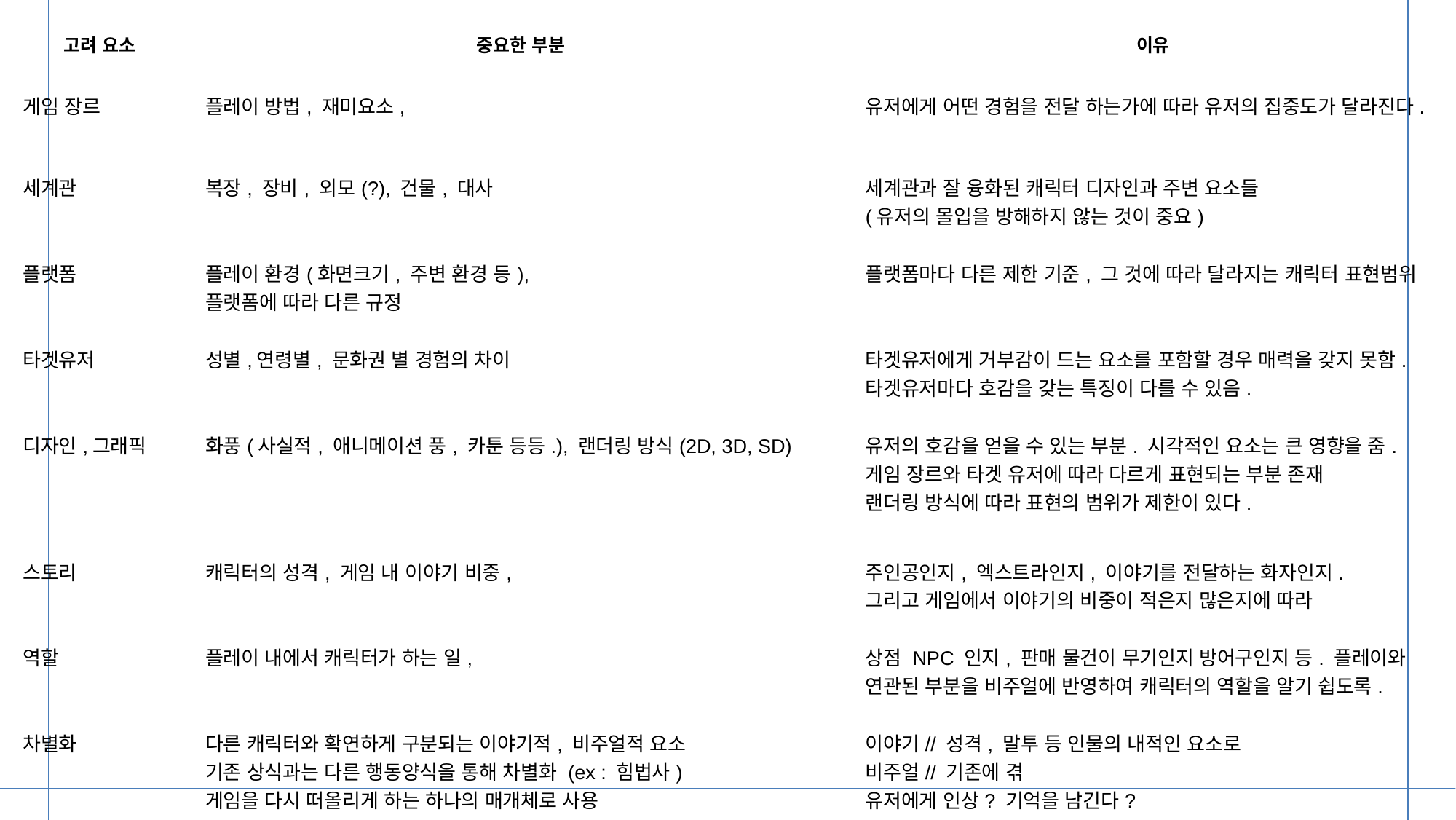

| 고려 요소 | 중요한 부분 | 이유 |
| --- | --- | --- |
| 게임 장르 | 플레이 방법, 재미요소, | 유저에게 어떤 경험을 전달 하는가에 따라 유저의 집중도가 달라진다. |
| 세계관 | 복장, 장비, 외모(?), 건물, 대사 | 세계관과 잘 융화된 캐릭터 디자인과 주변 요소들 (유저의 몰입을 방해하지 않는 것이 중요) |
| 플랫폼 | 플레이 환경(화면크기, 주변 환경 등), 플랫폼에 따라 다른 규정 | 플랫폼마다 다른 제한 기준, 그 것에 따라 달라지는 캐릭터 표현범위 |
| 타겟유저 | 성별,연령별, 문화권 별 경험의 차이 | 타겟유저에게 거부감이 드는 요소를 포함할 경우 매력을 갖지 못함. 타겟유저마다 호감을 갖는 특징이 다를 수 있음. |
| 디자인,그래픽 | 화풍(사실적, 애니메이션 풍, 카툰 등등.), 랜더링 방식(2D, 3D, SD) | 유저의 호감을 얻을 수 있는 부분. 시각적인 요소는 큰 영향을 줌. 게임 장르와 타겟 유저에 따라 다르게 표현되는 부분 존재 랜더링 방식에 따라 표현의 범위가 제한이 있다. |
| 스토리 | 캐릭터의 성격, 게임 내 이야기 비중, | 주인공인지, 엑스트라인지, 이야기를 전달하는 화자인지. 그리고 게임에서 이야기의 비중이 적은지 많은지에 따라 |
| 역할 | 플레이 내에서 캐릭터가 하는 일, | 상점 NPC 인지, 판매 물건이 무기인지 방어구인지 등. 플레이와 연관된 부분을 비주얼에 반영하여 캐릭터의 역할을 알기 쉽도록. |
| 차별화 | 다른 캐릭터와 확연하게 구분되는 이야기적, 비주얼적 요소 기존 상식과는 다른 행동양식을 통해 차별화 (ex : 힘법사) 게임을 다시 떠올리게 하는 하나의 매개체로 사용 | 이야기// 성격, 말투 등 인물의 내적인 요소로 비주얼// 기존에 겪 유저에게 인상? 기억을 남긴다? |